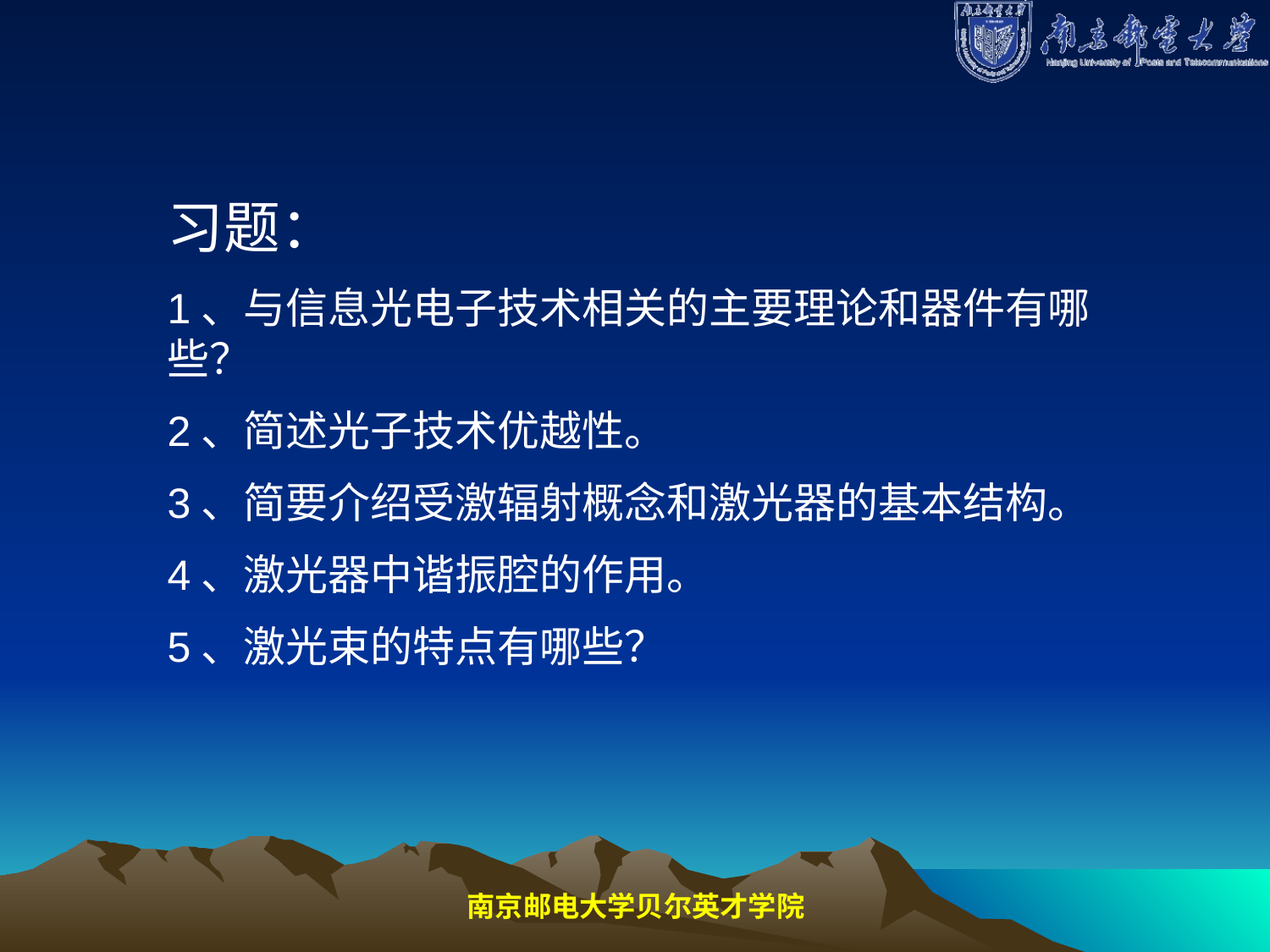

习题：
1、与信息光电子技术相关的主要理论和器件有哪些？
2、简述光子技术优越性。
3、简要介绍受激辐射概念和激光器的基本结构。
4、激光器中谐振腔的作用。
5、激光束的特点有哪些？
南京邮电大学贝尔英才学院

86